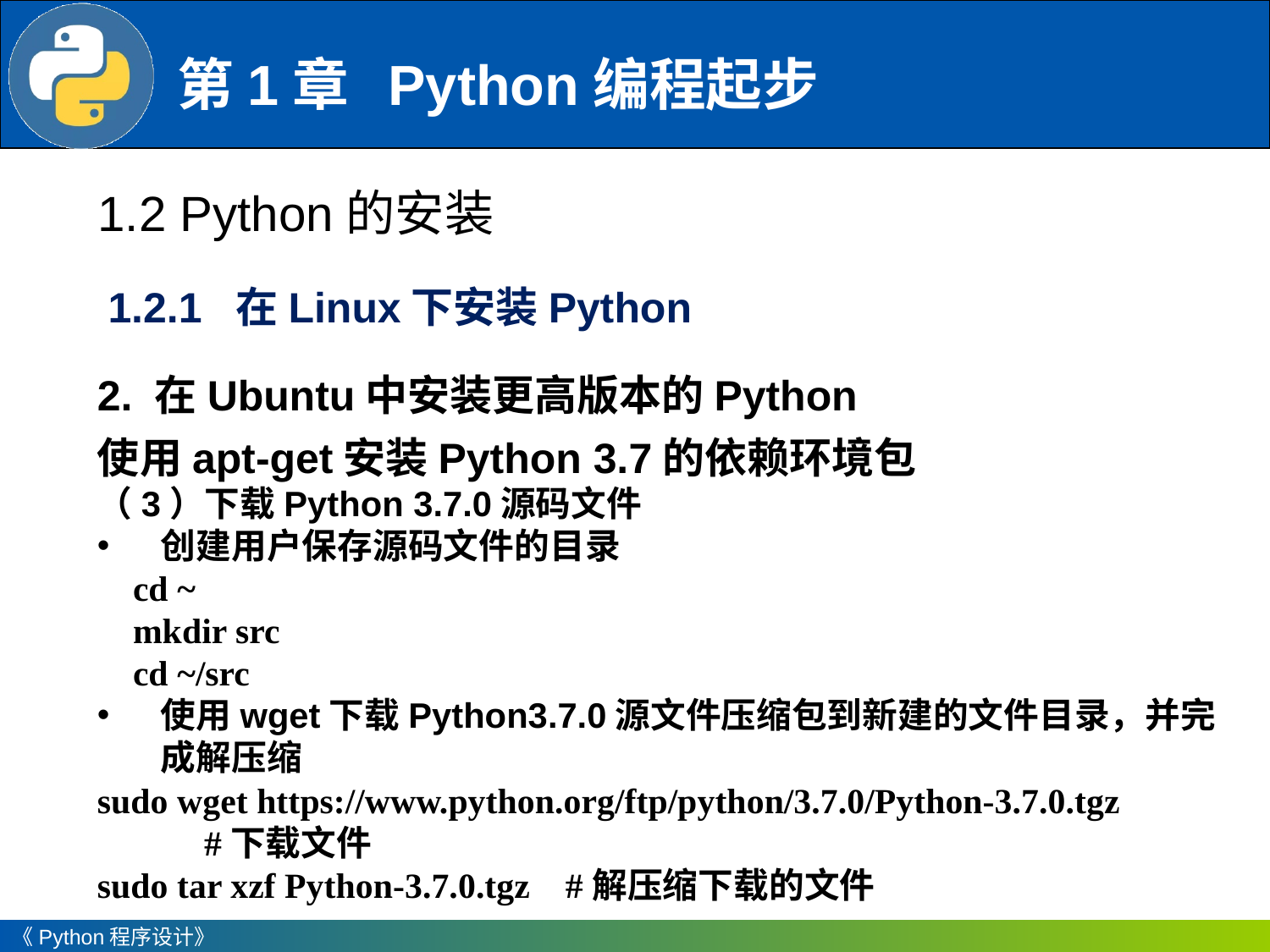

1.2 Python的安装
1.2.1  在Linux下安装Python

2. 在Ubuntu中安装更高版本的Python
使用apt-get安装Python 3.7的依赖环境包
（3）下载Python 3.7.0源码文件
创建用户保存源码文件的目录
    cd ~
    mkdir src
    cd ~/src
使用wget下载Python3.7.0源文件压缩包到新建的文件目录，并完成解压缩
sudo wget https://www.python.org/ftp/python/3.7.0/Python-3.7.0.tgz                          #下载文件
sudo tar xzf Python-3.7.0.tgz    #解压缩下载的文件